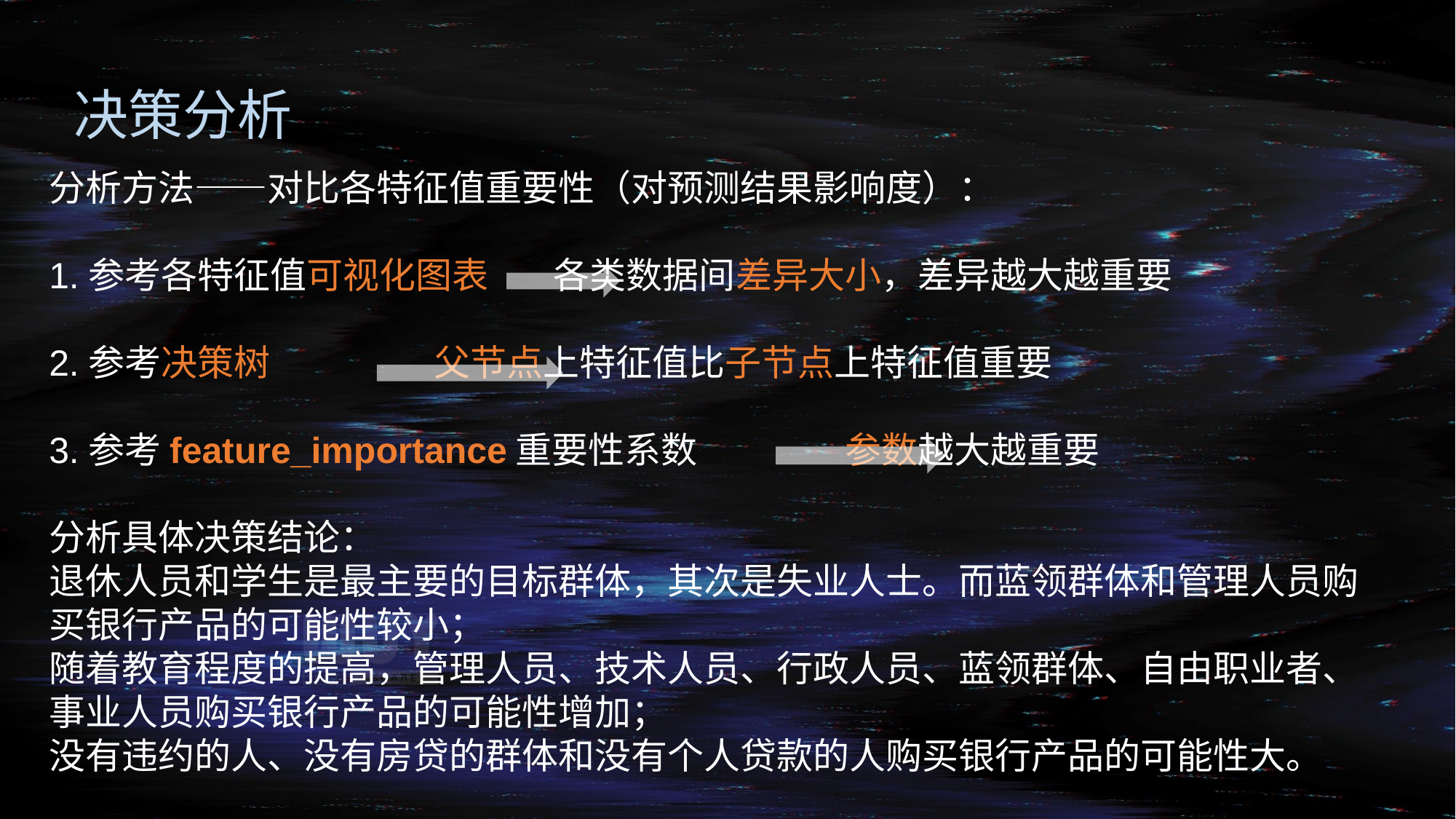

决策分析
分析方法——对比各特征值重要性（对预测结果影响度）：

1.参考各特征值可视化图表        各类数据间差异大小，差异越大越重要

2.参考决策树                    父节点上特征值比子节点上特征值重要

3.参考feature_importance重要性系数                  参数越大越重要

分析具体决策结论：
退休人员和学生是最主要的目标群体，其次是失业人士。而蓝领群体和管理人员购买银行产品的可能性较小；
随着教育程度的提高，管理人员、技术人员、行政人员、蓝领群体、自由职业者、事业人员购买银行产品的可能性增加；
没有违约的人、没有房贷的群体和没有个人贷款的人购买银行产品的可能性大。